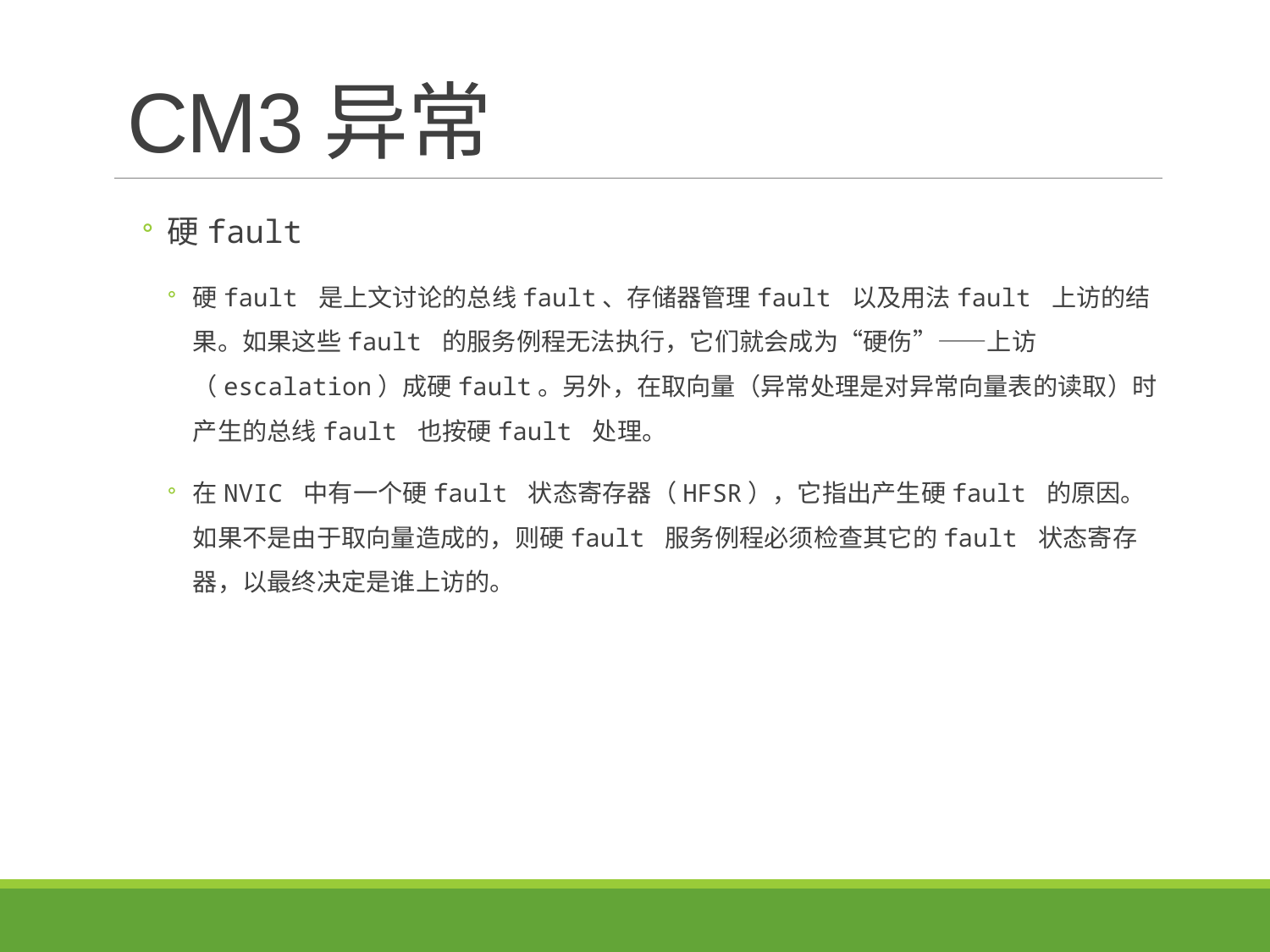

# CM3异常
硬fault
硬fault 是上文讨论的总线fault、存储器管理fault 以及用法fault 上访的结果。如果这些fault 的服务例程无法执行，它们就会成为“硬伤”——上访（escalation）成硬fault。另外，在取向量（异常处理是对异常向量表的读取）时产生的总线fault 也按硬fault 处理。
在NVIC 中有一个硬fault 状态寄存器（HFSR），它指出产生硬fault 的原因。如果不是由于取向量造成的，则硬fault 服务例程必须检查其它的fault 状态寄存器，以最终决定是谁上访的。